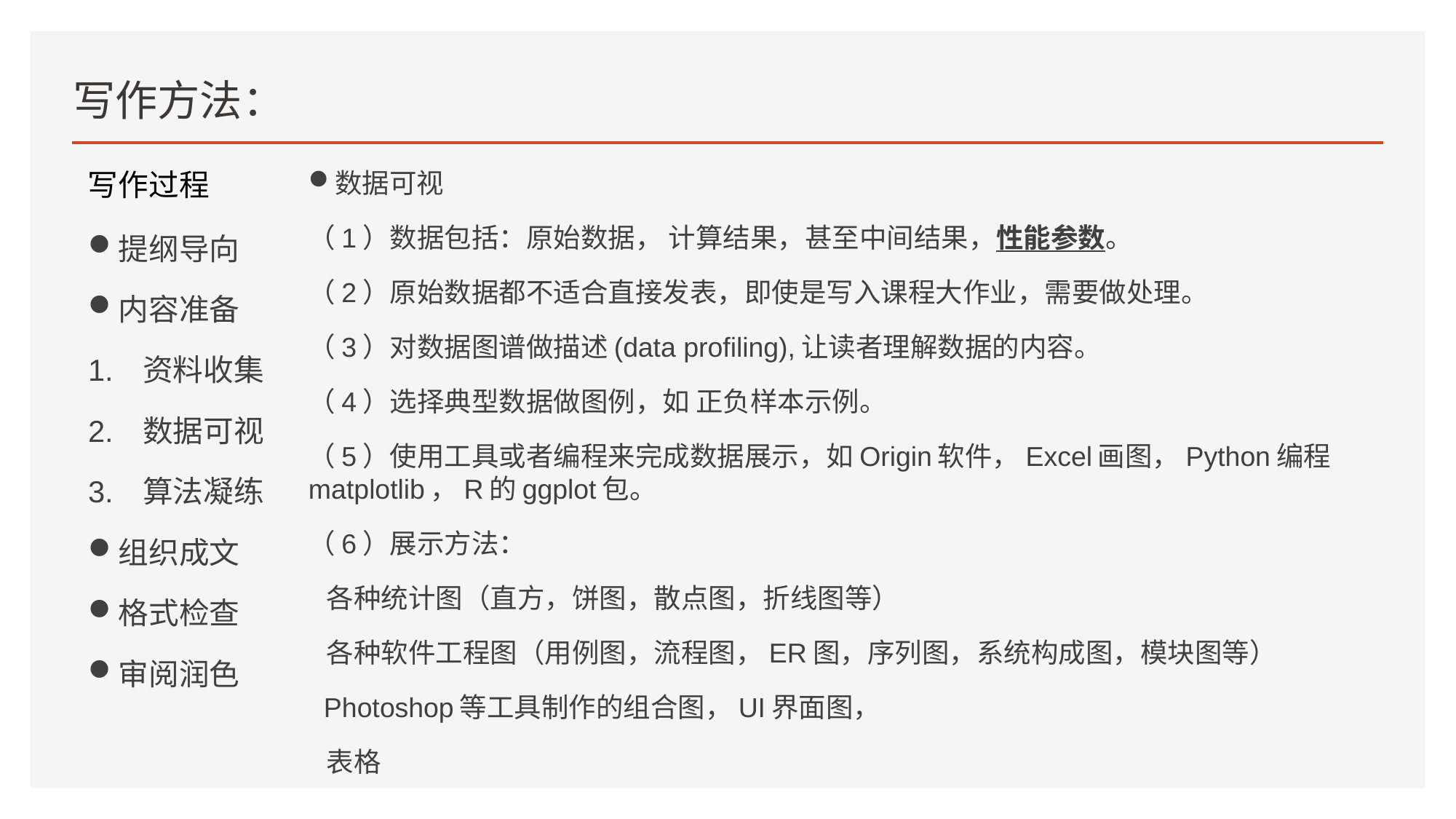

# 写作方法：
写作过程
数据可视
（1）数据包括：原始数据， 计算结果，甚至中间结果，性能参数。
（2）原始数据都不适合直接发表，即使是写入课程大作业，需要做处理。
（3）对数据图谱做描述(data profiling),让读者理解数据的内容。
（4）选择典型数据做图例，如 正负样本示例。
（5）使用工具或者编程来完成数据展示，如Origin软件，Excel画图，Python编程matplotlib，R的ggplot包。
（6）展示方法：
  各种统计图（直方，饼图，散点图，折线图等）
  各种软件工程图（用例图，流程图，ER图，序列图，系统构成图，模块图等）
  Photoshop等工具制作的组合图，UI界面图，
  表格

提纲导向
内容准备
资料收集
数据可视
算法凝练
组织成文
格式检查
审阅润色